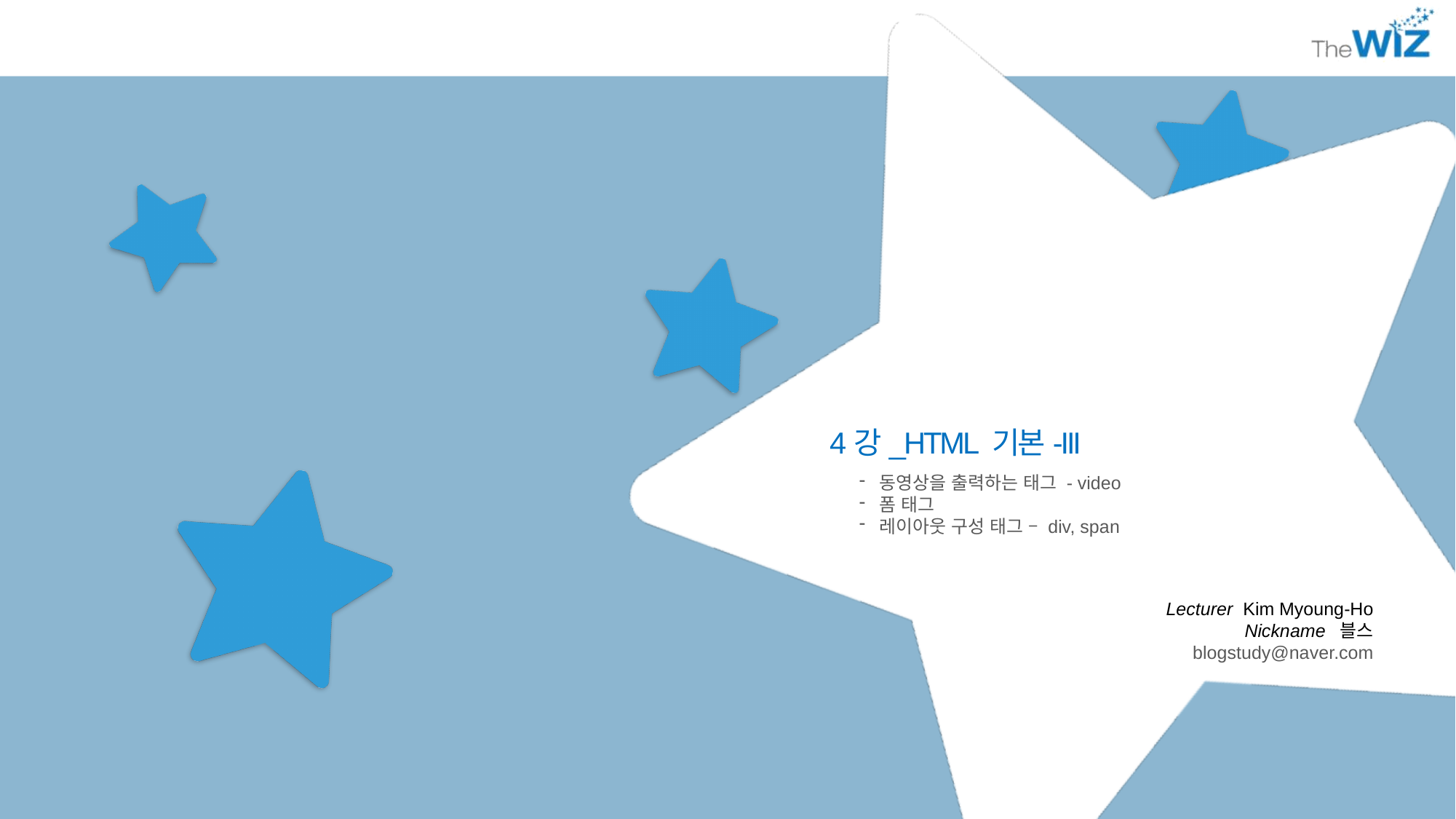

4강_HTML 기본-III
동영상을 출력하는 태그 - video
폼 태그
레이아웃 구성 태그 – div, span
Lecturer  Kim Myoung-Ho
Nickname  블스
blogstudy@naver.com